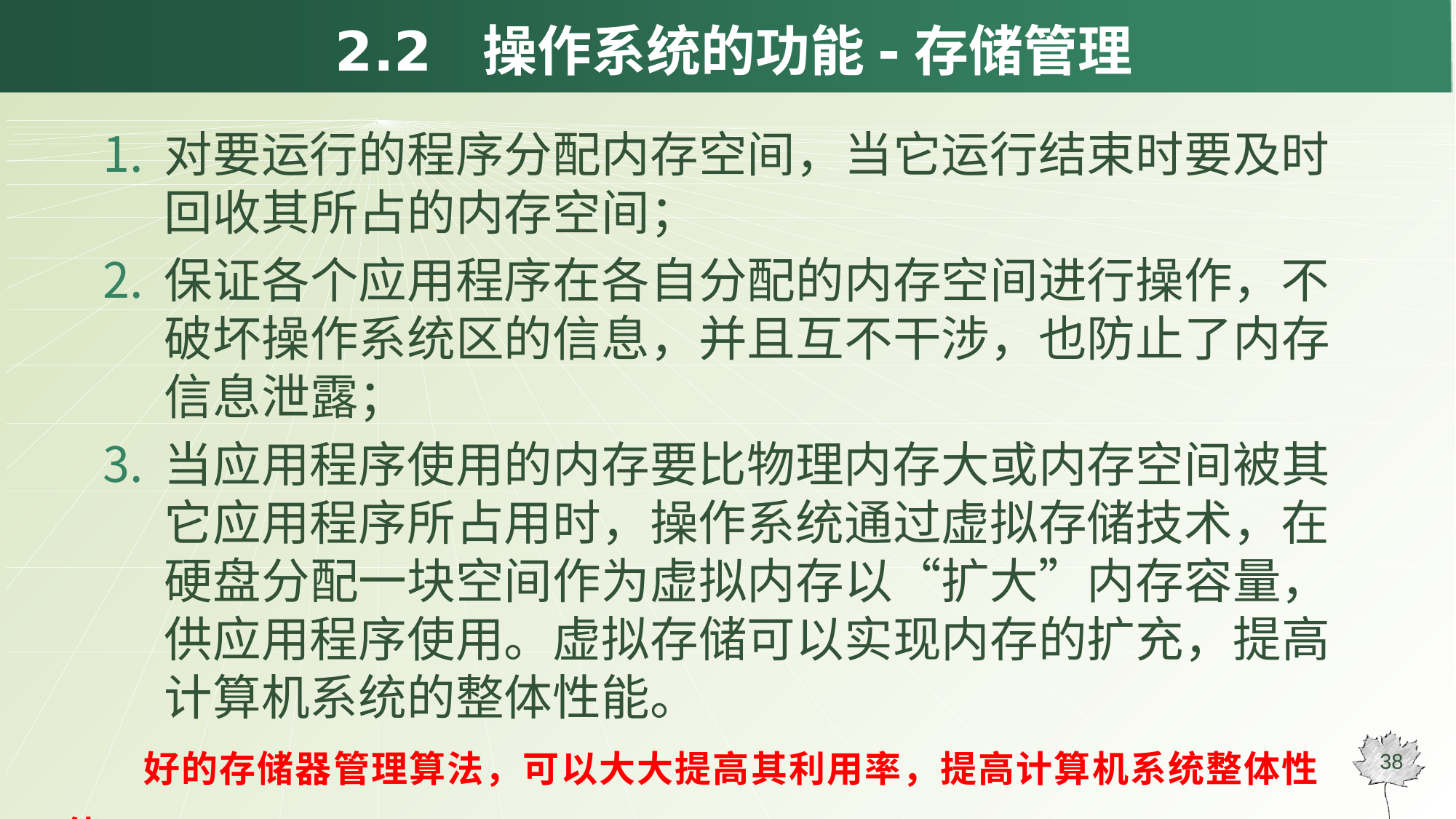

# 2.2  操作系统的功能-存储管理
对要运行的程序分配内存空间，当它运行结束时要及时回收其所占的内存空间；
保证各个应用程序在各自分配的内存空间进行操作，不破坏操作系统区的信息，并且互不干涉，也防止了内存信息泄露；
当应用程序使用的内存要比物理内存大或内存空间被其它应用程序所占用时，操作系统通过虚拟存储技术，在硬盘分配一块空间作为虚拟内存以“扩大”内存容量，供应用程序使用。虚拟存储可以实现内存的扩充，提高计算机系统的整体性能。

好的存储器管理算法，可以大大提高其利用率，提高计算机系统整体性能。
38